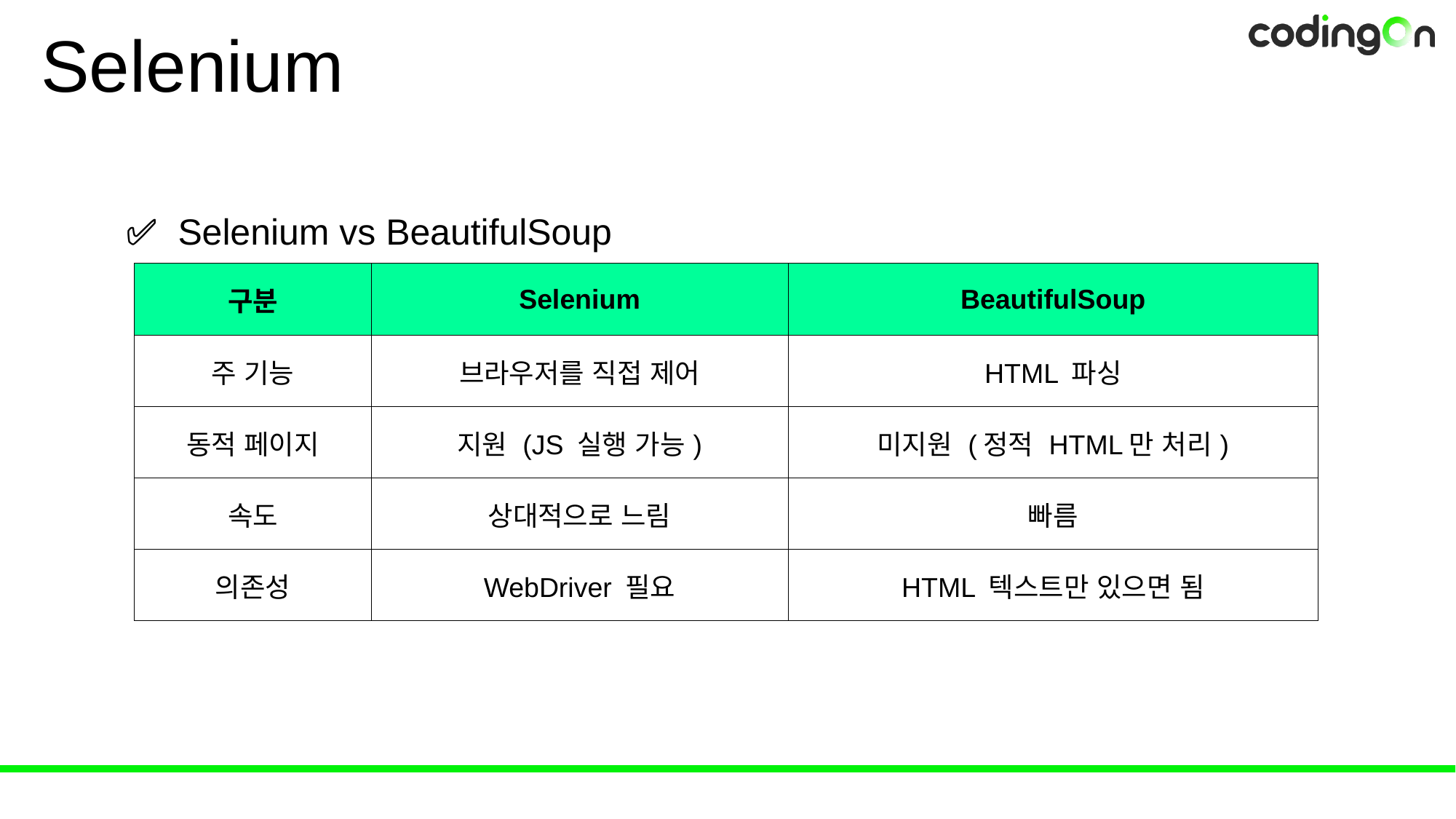

# Selenium
✅  Selenium vs BeautifulSoup
| 구분 | Selenium | BeautifulSoup |
| --- | --- | --- |
| 주 기능 | 브라우저를 직접 제어 | HTML 파싱 |
| 동적 페이지 | 지원 (JS 실행 가능) | 미지원 (정적 HTML만 처리) |
| 속도 | 상대적으로 느림 | 빠름 |
| 의존성 | WebDriver 필요 | HTML 텍스트만 있으면 됨 |